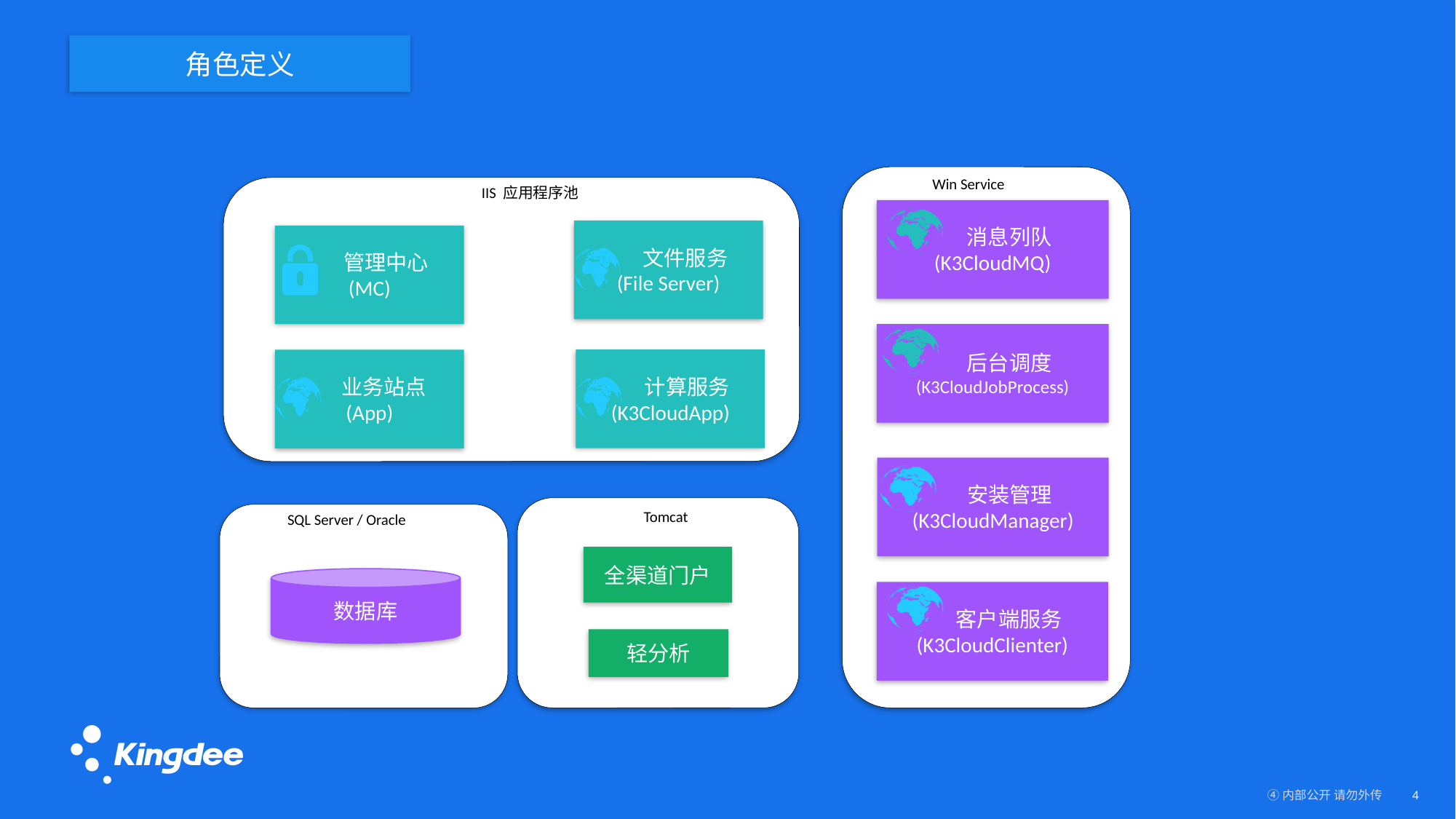

角色定义

Win Service

IIS 应用程序池
      消息列队
(K3CloudMQ)

      文件服务
(File Server)

      管理中心
(MC)

      后台调度
(K3CloudJobProcess)

      计算服务
(K3CloudApp)

     业务站点
(App)

      安装管理
(K3CloudManager)

Tomcat

SQL Server / Oracle
全渠道门户
数据库
      客户端服务
(K3CloudClienter)

轻分析